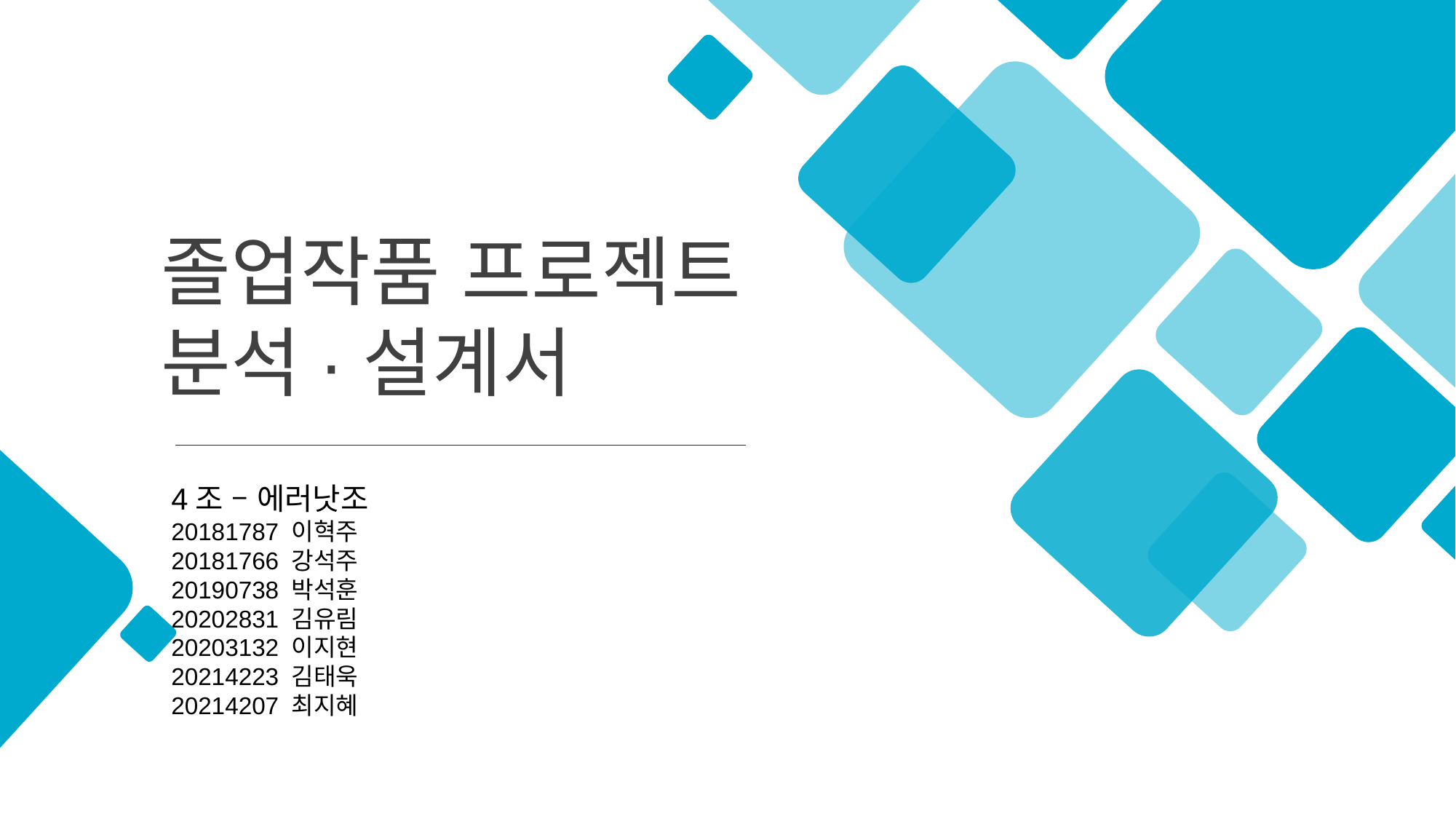

졸업작품 프로젝트
분석·설계서

4조 – 에러낫조
20181787 이혁주
20181766 강석주
20190738 박석훈
20202831 김유림
20203132 이지현
20214223 김태욱
20214207 최지혜